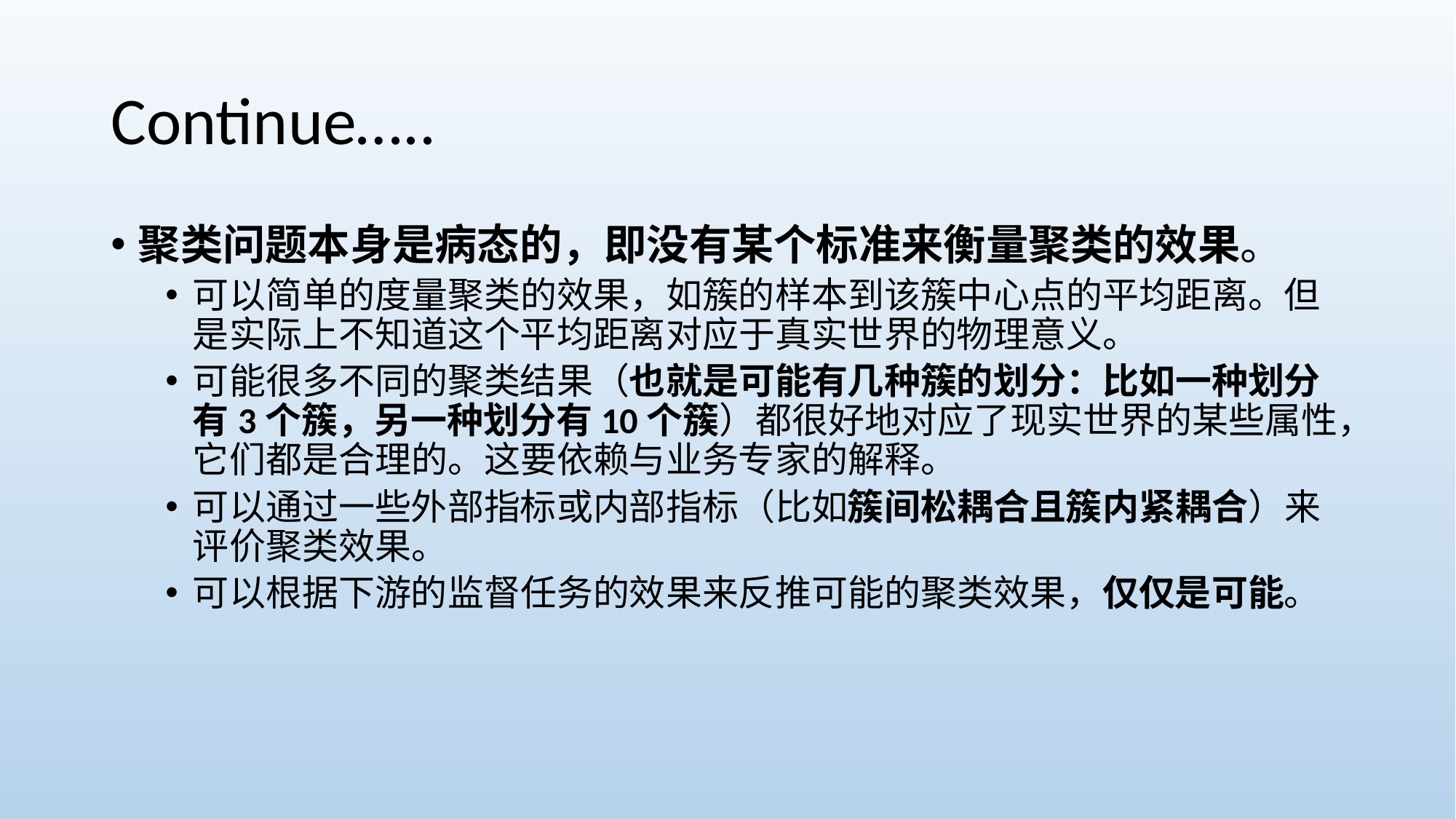

# Continue…..
聚类问题本身是病态的，即没有某个标准来衡量聚类的效果。
可以简单的度量聚类的效果，如簇的样本到该簇中心点的平均距离。但是实际上不知道这个平均距离对应于真实世界的物理意义。
可能很多不同的聚类结果（也就是可能有几种簇的划分：比如一种划分有3个簇，另一种划分有10个簇）都很好地对应了现实世界的某些属性，它们都是合理的。这要依赖与业务专家的解释。
可以通过一些外部指标或内部指标（比如簇间松耦合且簇内紧耦合）来评价聚类效果。
可以根据下游的监督任务的效果来反推可能的聚类效果，仅仅是可能。